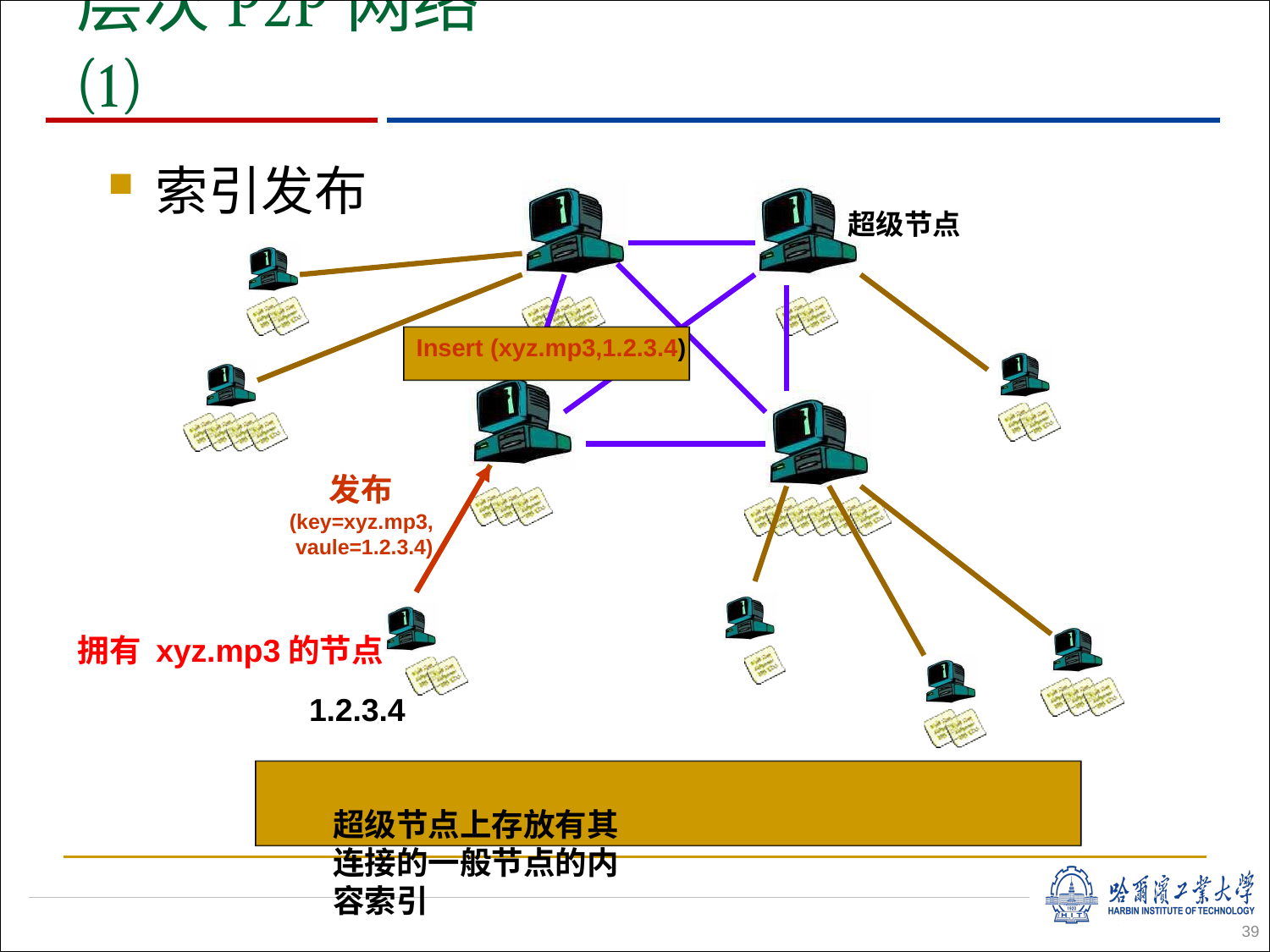

# 层次P2P网络 (1)
索引发布

超级节点

Insert (xyz.mp3,1.2.3.4)

发布
(key=xyz.mp3,  vaule=1.2.3.4)

拥有 xyz.mp3的节点
1.2.3.4

超级节点上存放有其连接的一般节点的内容索引

39